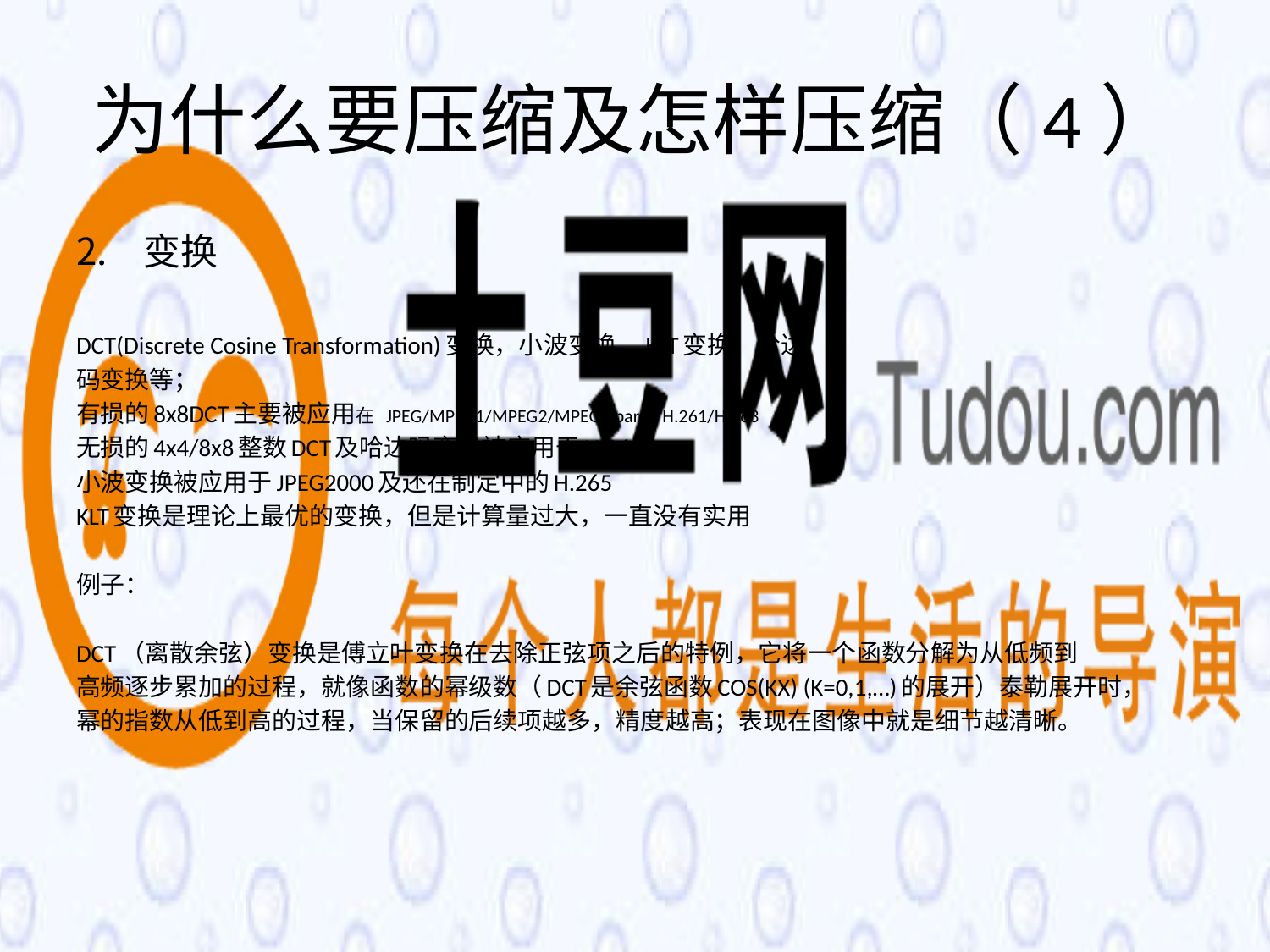

# 为什么要压缩及怎样压缩（4）
变换

DCT(Discrete Cosine Transformation)变换，小波变换，KLT变换，哈达
码变换等；
有损的8x8DCT主要被应用在  JPEG/MPEG1/MPEG2/MPEG4 part2/H.261/H.263
无损的4x4/8x8整数DCT及哈达吗变换被应用于H.264
小波变换被应用于JPEG2000及还在制定中的H.265
KLT变换是理论上最优的变换，但是计算量过大，一直没有实用

例子：

DCT（离散余弦）变换是傅立叶变换在去除正弦项之后的特例，它将一个函数分解为从低频到
高频逐步累加的过程，就像函数的幂级数（DCT是余弦函数COS(KX) (K=0,1,…)的展开）泰勒展开时，
幂的指数从低到高的过程，当保留的后续项越多，精度越高；表现在图像中就是细节越清晰。